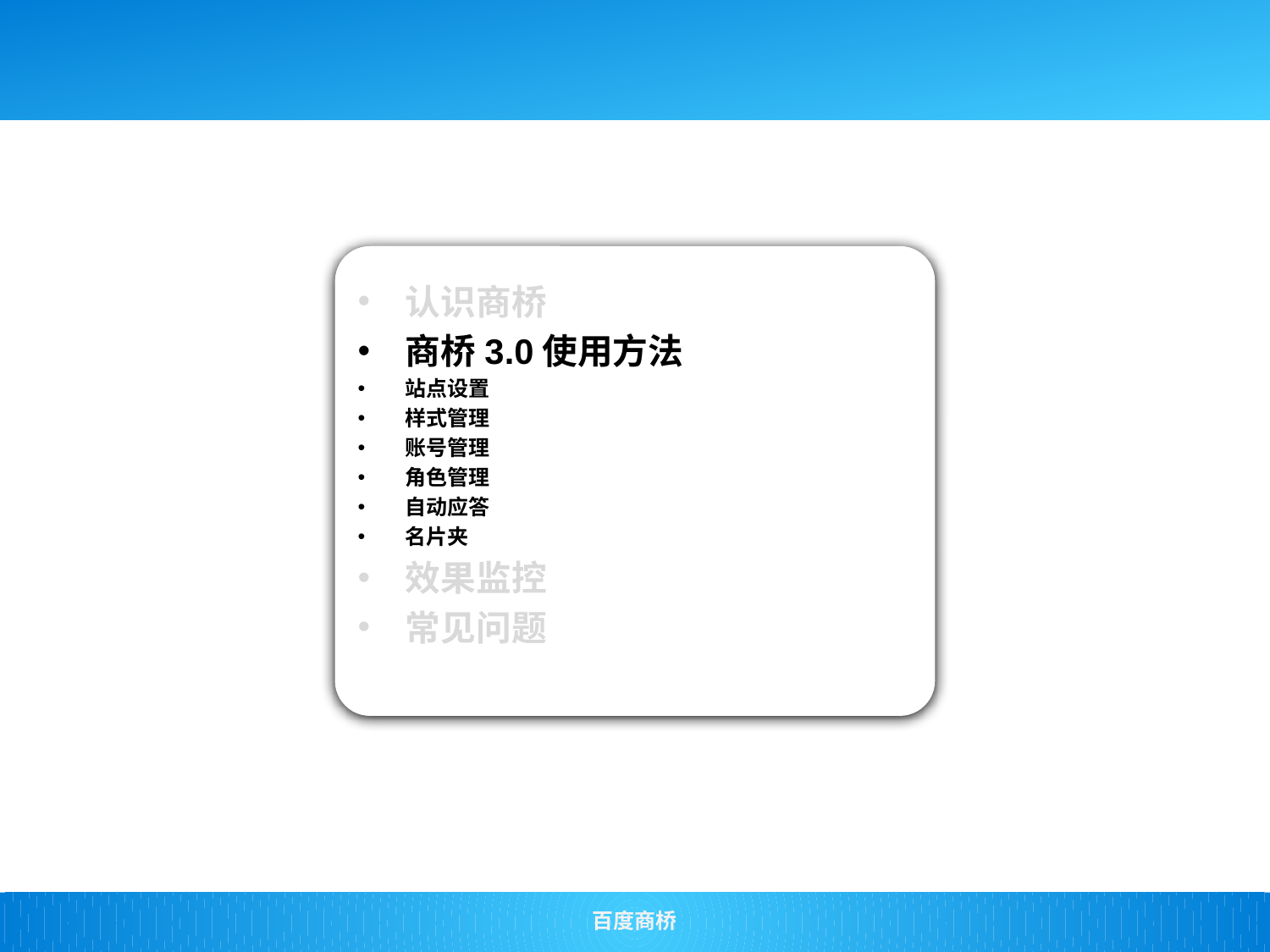

认识商桥
商桥3.0使用方法
站点设置
样式管理
账号管理
角色管理
自动应答
名片夹
效果监控
常见问题

百度商桥